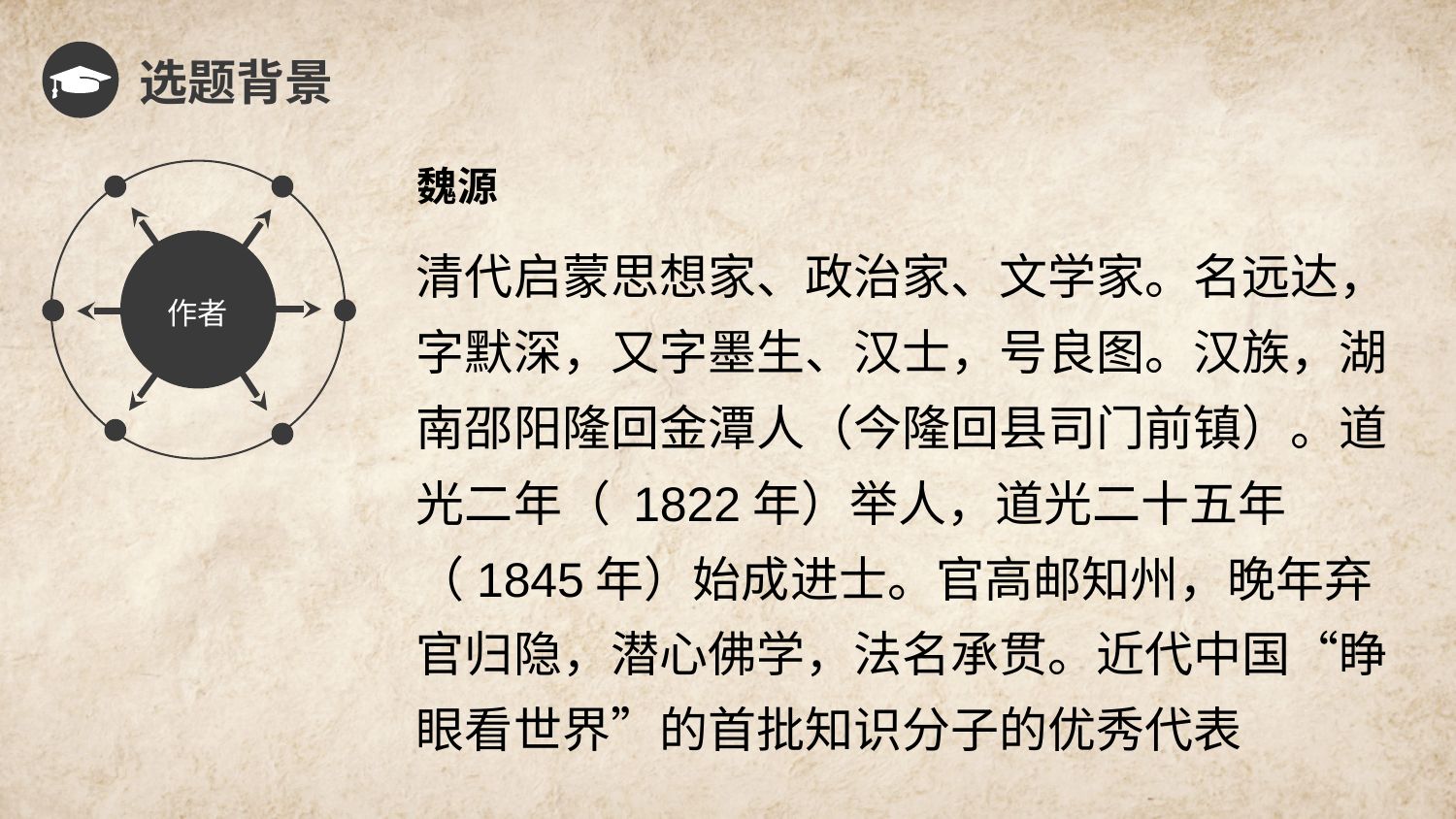

选题背景
魏源
清代启蒙思想家、政治家、文学家。名远达，字默深，又字墨生、汉士，号良图。汉族，湖南邵阳隆回金潭人（今隆回县司门前镇）。道光二年（ 1822年）举人，道光二十五年（1845年）始成进士。官高邮知州，晚年弃官归隐，潜心佛学，法名承贯。近代中国“睁眼看世界”的首批知识分子的优秀代表

作者